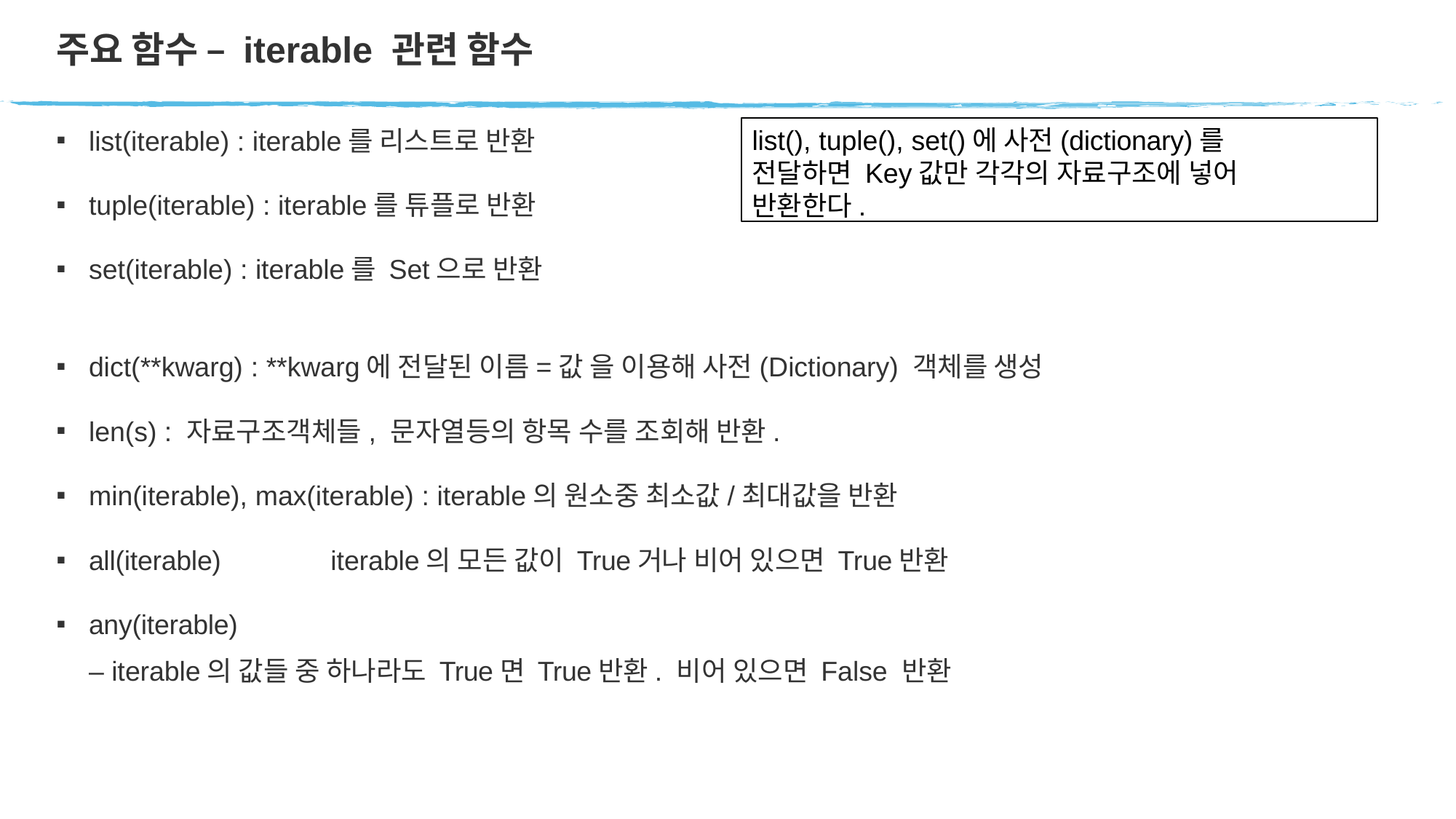

# 주요 함수 – iterable 관련 함수
list(), tuple(), set()에 사전(dictionary)를 전달하면 Key값만 각각의 자료구조에 넣어 반환한다.
list(iterable) : iterable를 리스트로 반환
tuple(iterable) : iterable를 튜플로 반환
set(iterable) : iterable를 Set으로 반환
dict(**kwarg) : **kwarg에 전달된 이름=값 을 이용해 사전(Dictionary) 객체를 생성
len(s) : 자료구조객체들, 문자열등의 항목 수를 조회해 반환.
min(iterable), max(iterable) : iterable의 원소중 최소값/최대값을 반환
all(iterable)	iterable의 모든 값이 True거나 비어 있으면 True반환
any(iterable)
– iterable의 값들 중 하나라도 True면 True반환. 비어 있으면 False 반환